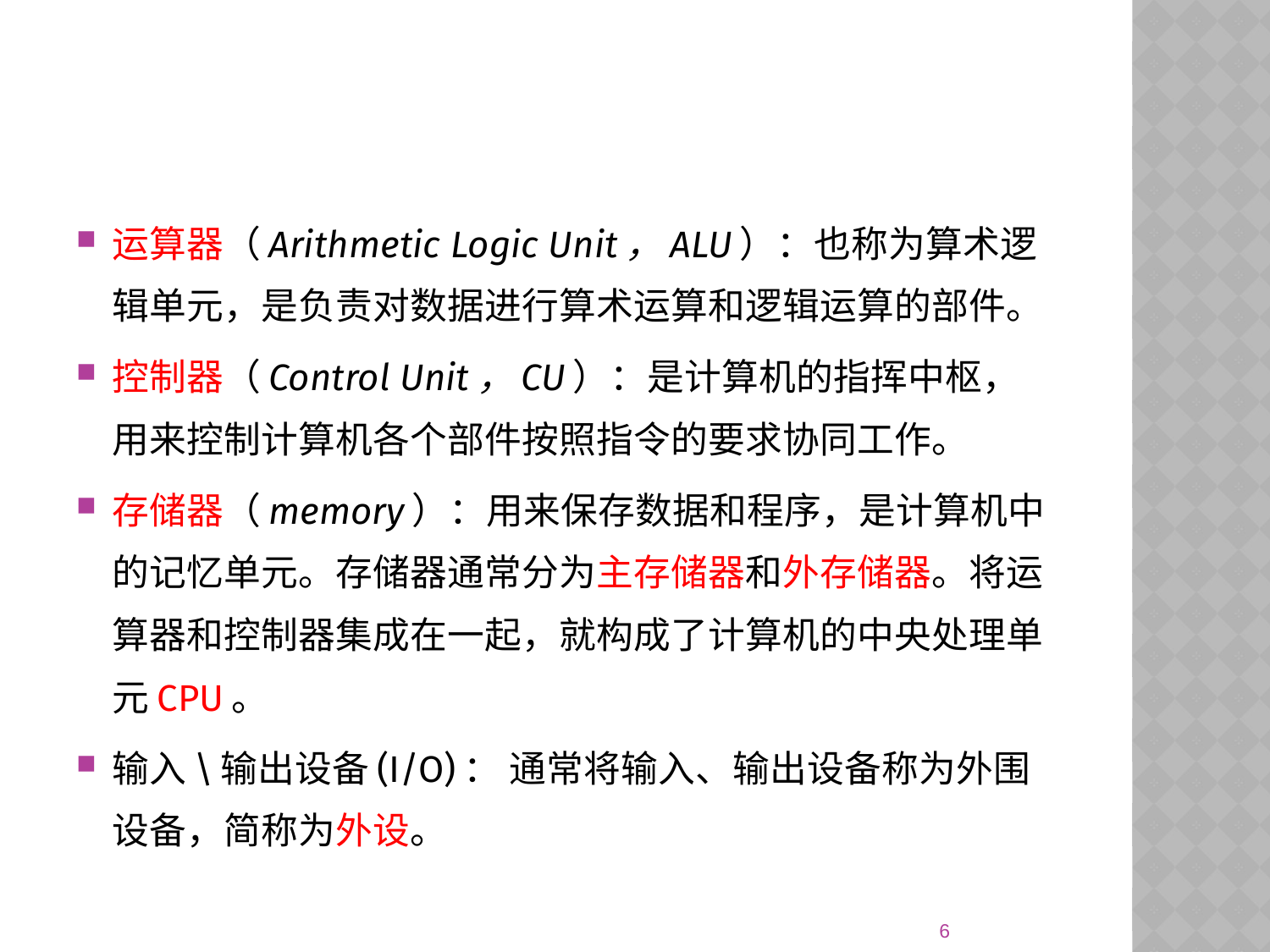

#
运算器（Arithmetic Logic Unit，ALU）：也称为算术逻辑单元，是负责对数据进行算术运算和逻辑运算的部件。
控制器（Control Unit，CU）：是计算机的指挥中枢，用来控制计算机各个部件按照指令的要求协同工作。
存储器（memory）：用来保存数据和程序，是计算机中的记忆单元。存储器通常分为主存储器和外存储器。将运算器和控制器集成在一起，就构成了计算机的中央处理单元CPU。
输入\输出设备(I/O)： 通常将输入、输出设备称为外围设备，简称为外设。

6